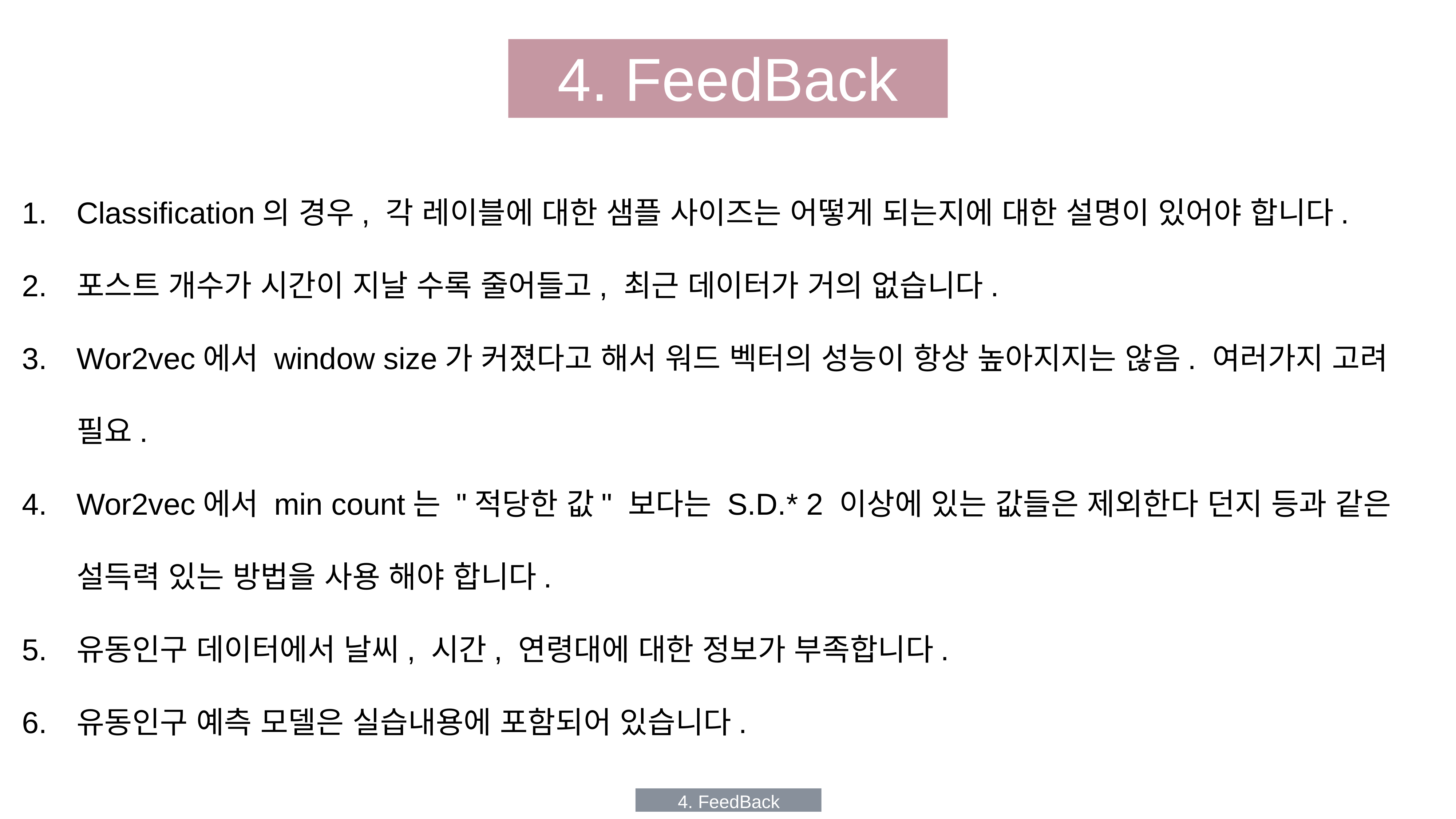

4. FeedBack

Classification의 경우, 각 레이블에 대한 샘플 사이즈는 어떻게 되는지에 대한 설명이 있어야 합니다.
포스트 개수가 시간이 지날 수록 줄어들고, 최근 데이터가 거의 없습니다.
Wor2vec에서 window size가 커졌다고 해서 워드 벡터의 성능이 항상 높아지지는 않음. 여러가지 고려 필요.
Wor2vec에서 min count는 "적당한 값" 보다는 S.D.* 2 이상에 있는 값들은 제외한다 던지 등과 같은 설득력 있는 방법을 사용 해야 합니다.
유동인구 데이터에서 날씨, 시간, 연령대에 대한 정보가 부족합니다.
유동인구 예측 모델은 실습내용에 포함되어 있습니다.
4. FeedBack